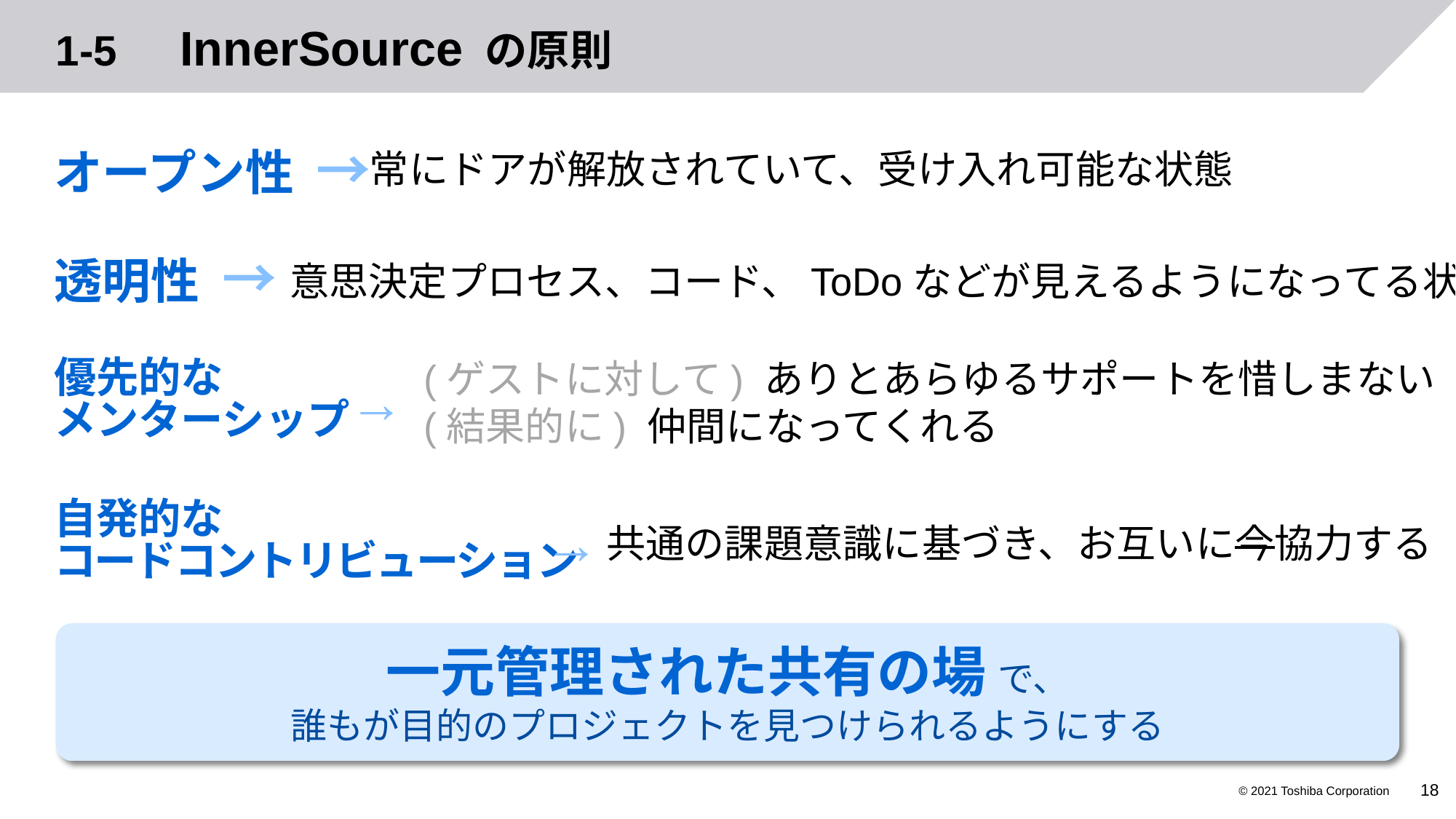

# 1-5　InnerSource の原則
オープン性  →
常にドアが解放されていて、受け入れ可能な状態
透明性  →
意思決定プロセス、コード、ToDoなどが見えるようになってる状態
優先的な
メンターシップ
→
(ゲストに対して) ありとあらゆるサポートを惜しまない
(結果的に) 仲間になってくれる
自発的な
コードコントリビューション
→
共通の課題意識に基づき、お互いに今協力する

一元管理された共有の場 で、
誰もが目的のプロジェクトを見つけられるようにする